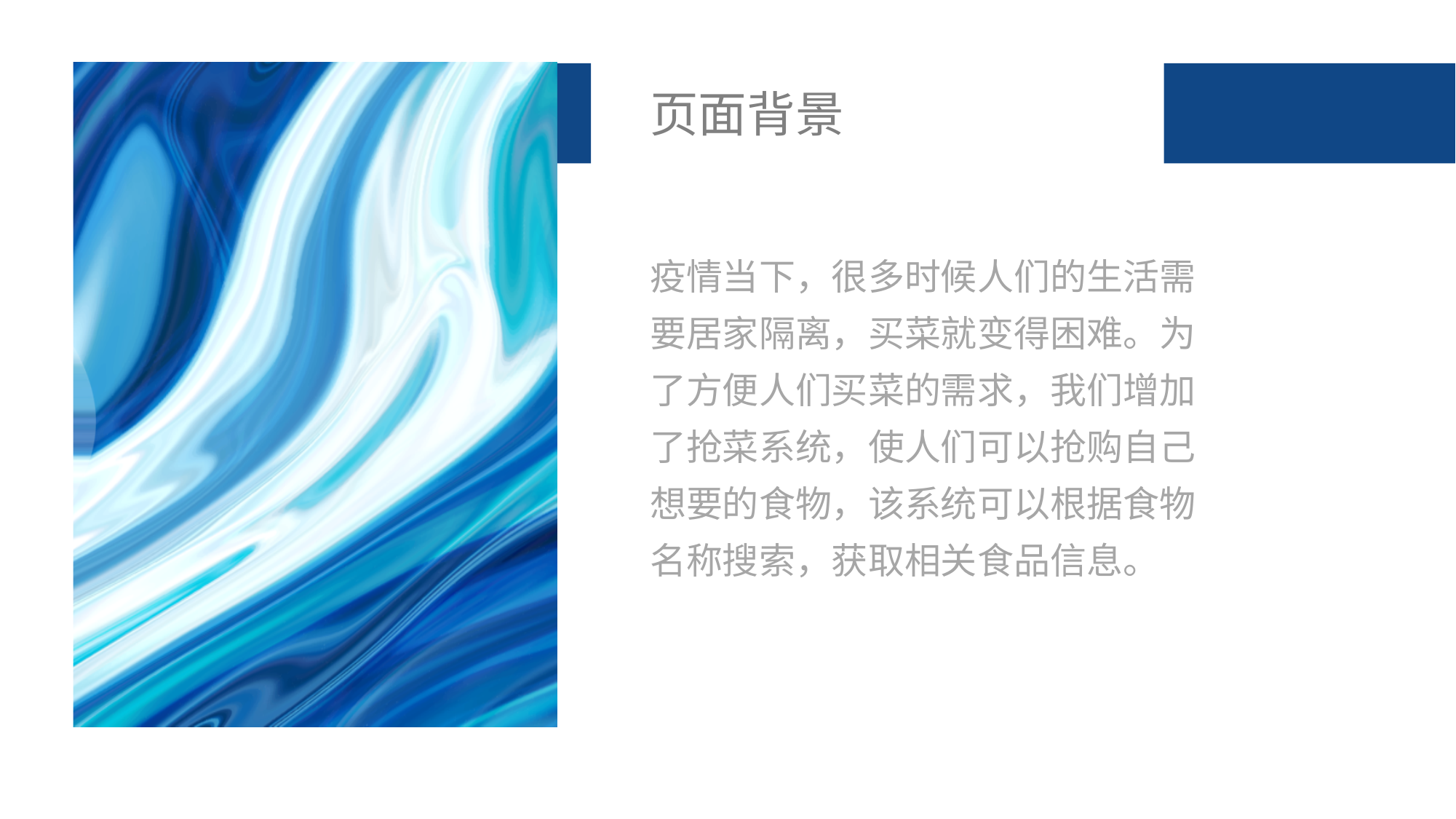

页面背景
疫情当下，很多时候人们的生活需要居家隔离，买菜就变得困难。为了方便人们买菜的需求，我们增加了抢菜系统，使人们可以抢购自己想要的食物，该系统可以根据食物名称搜索，获取相关食品信息。